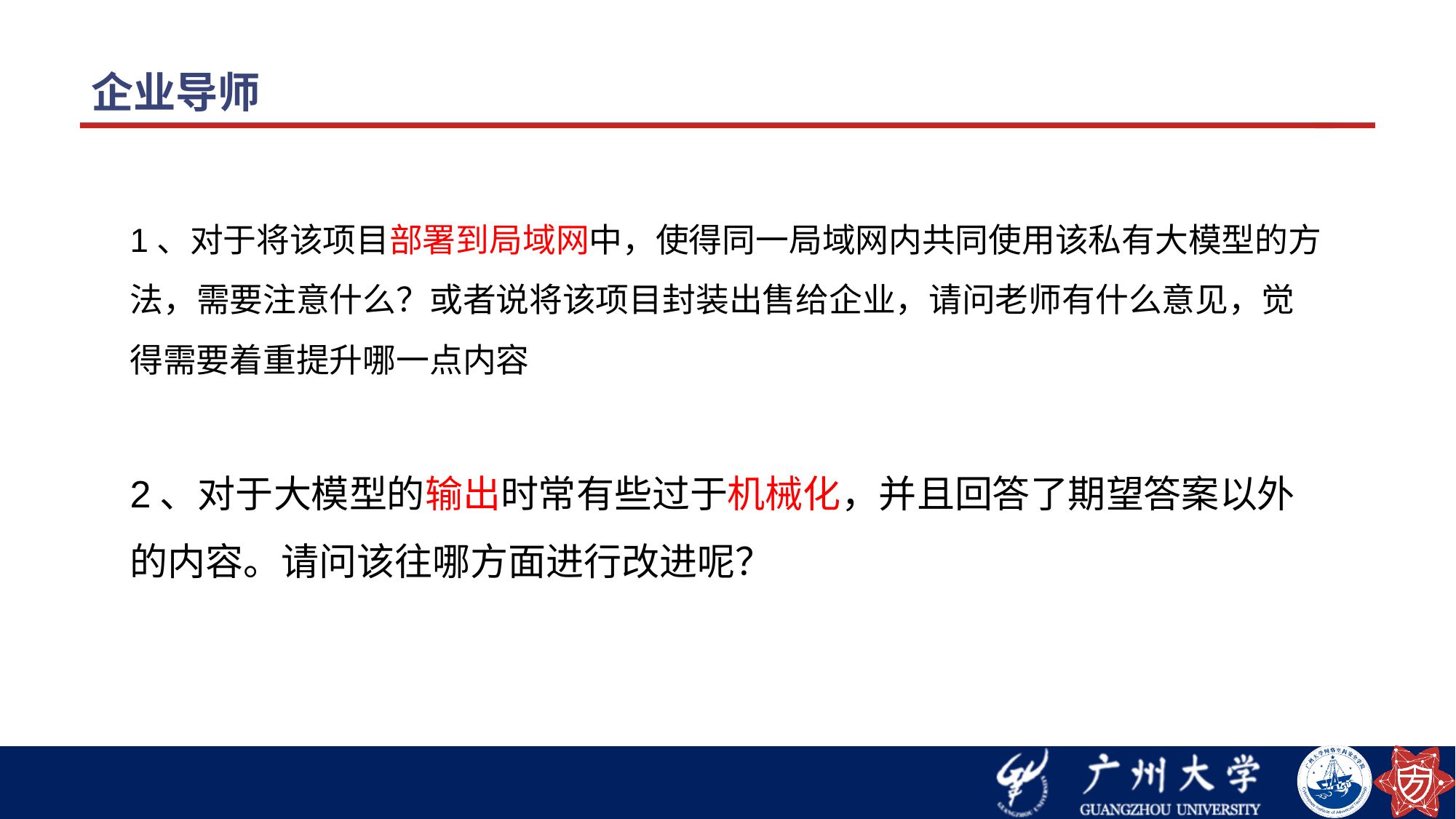

企业导师

1、对于将该项目部署到局域网中，使得同一局域网内共同使用该私有大模型的方法，需要注意什么？或者说将该项目封装出售给企业，请问老师有什么意见，觉得需要着重提升哪一点内容

2、对于大模型的输出时常有些过于机械化，并且回答了期望答案以外的内容。请问该往哪方面进行改进呢？

40